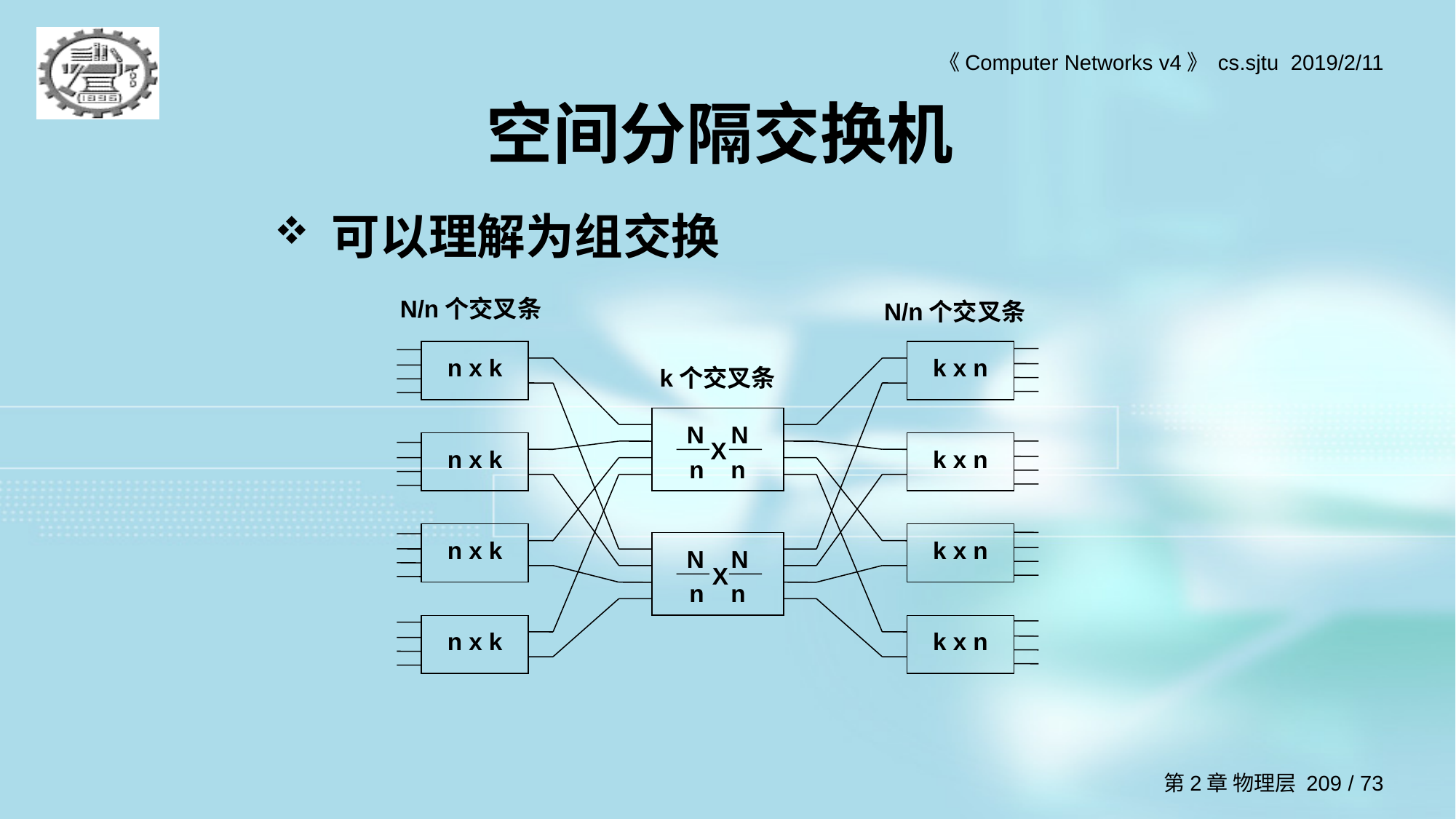

# 空间分隔交换机
可以理解为组交换
N/n个交叉条
N/n个交叉条
n x k
k x n
k个交叉条

N    N
n    n
X

n x k
k x n

n x k
k x n
N    N
n    n
X

n x k
k x n